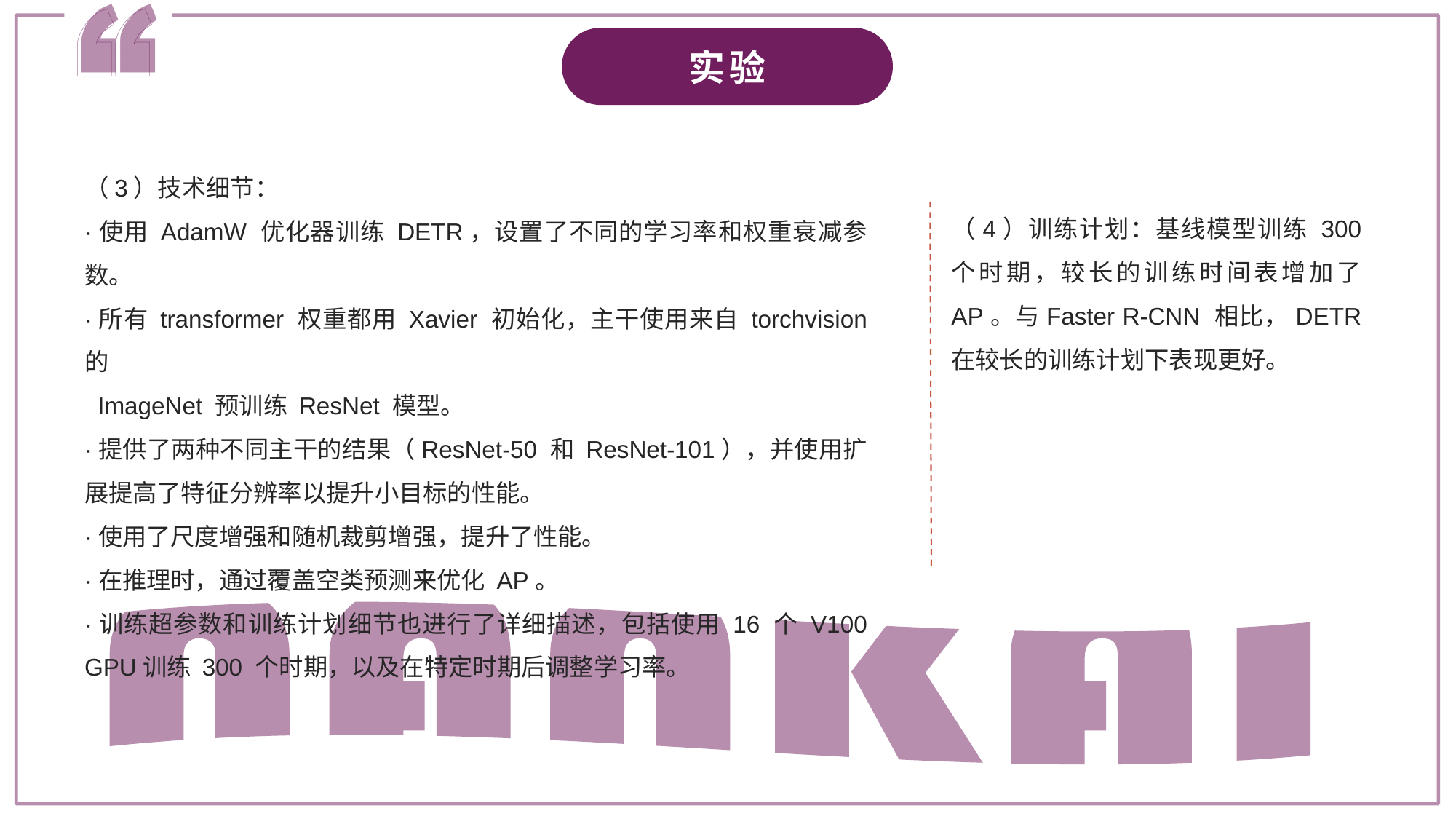

实验
（3）技术细节：
·使用 AdamW 优化器训练 DETR，设置了不同的学习率和权重衰减参数。
·所有 transformer 权重都用 Xavier 初始化，主干使用来自 torchvision 的
  ImageNet 预训练 ResNet 模型。
·提供了两种不同主干的结果（ResNet-50 和 ResNet-101），并使用扩展提高了特征分辨率以提升小目标的性能。
·使用了尺度增强和随机裁剪增强，提升了性能。
·在推理时，通过覆盖空类预测来优化 AP。
·训练超参数和训练计划细节也进行了详细描述，包括使用 16 个 V100 GPU训练 300 个时期，以及在特定时期后调整学习率。
（4）训练计划：基线模型训练 300 个时期，较长的训练时间表增加了 AP。与Faster R-CNN 相比，DETR 在较长的训练计划下表现更好。